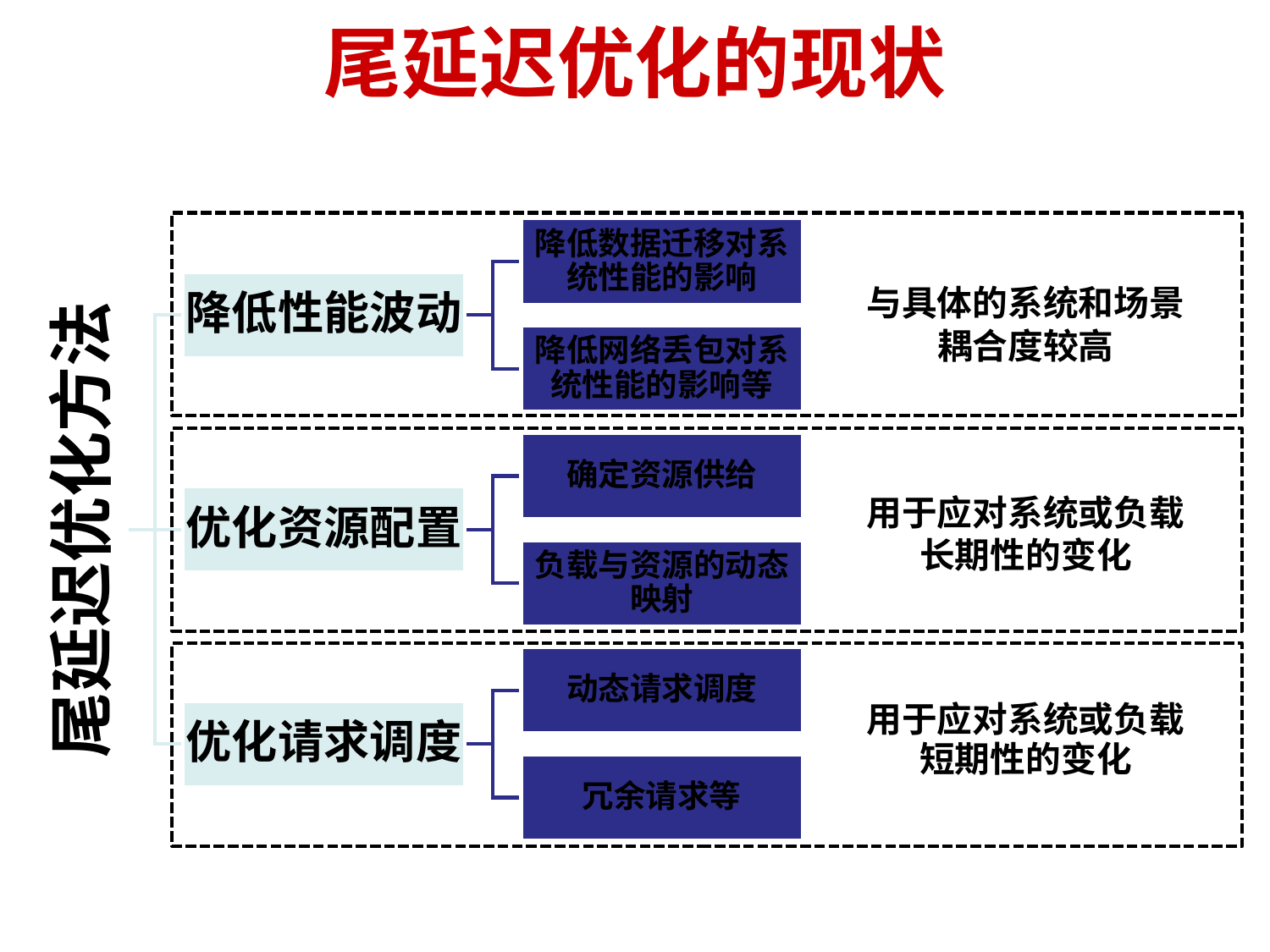

# 尾延迟优化的现状

尾延迟优化方法
降低性能波动
降低数据迁移对系统性能的影响
降低网络丢包对系统性能的影响等
优化资源配置
确定资源供给
负载与资源的动态映射
优化请求调度
动态请求调度
冗余请求等

与具体的系统和场景耦合度较高

用于应对系统或负载长期性的变化

用于应对系统或负载短期性的变化